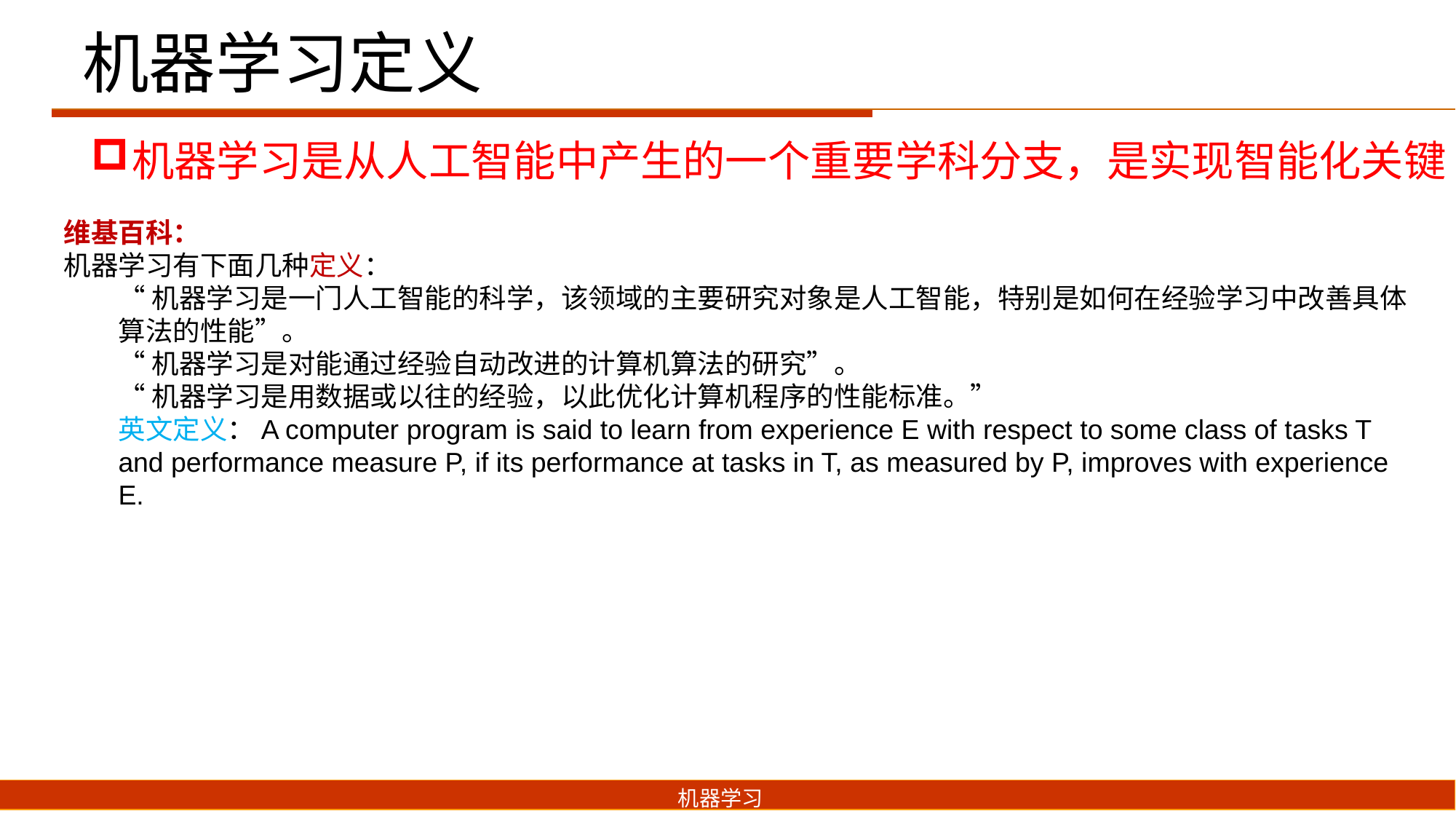

机器学习定义
机器学习是从人工智能中产生的一个重要学科分支，是实现智能化关键
维基百科：
机器学习有下面几种定义：
“机器学习是一门人工智能的科学，该领域的主要研究对象是人工智能，特别是如何在经验学习中改善具体算法的性能”。
“机器学习是对能通过经验自动改进的计算机算法的研究”。
“机器学习是用数据或以往的经验，以此优化计算机程序的性能标准。”
英文定义：A computer program is said to learn from experience E with respect to some class of tasks T and performance measure P, if its performance at tasks in T, as measured by P, improves with experience E.